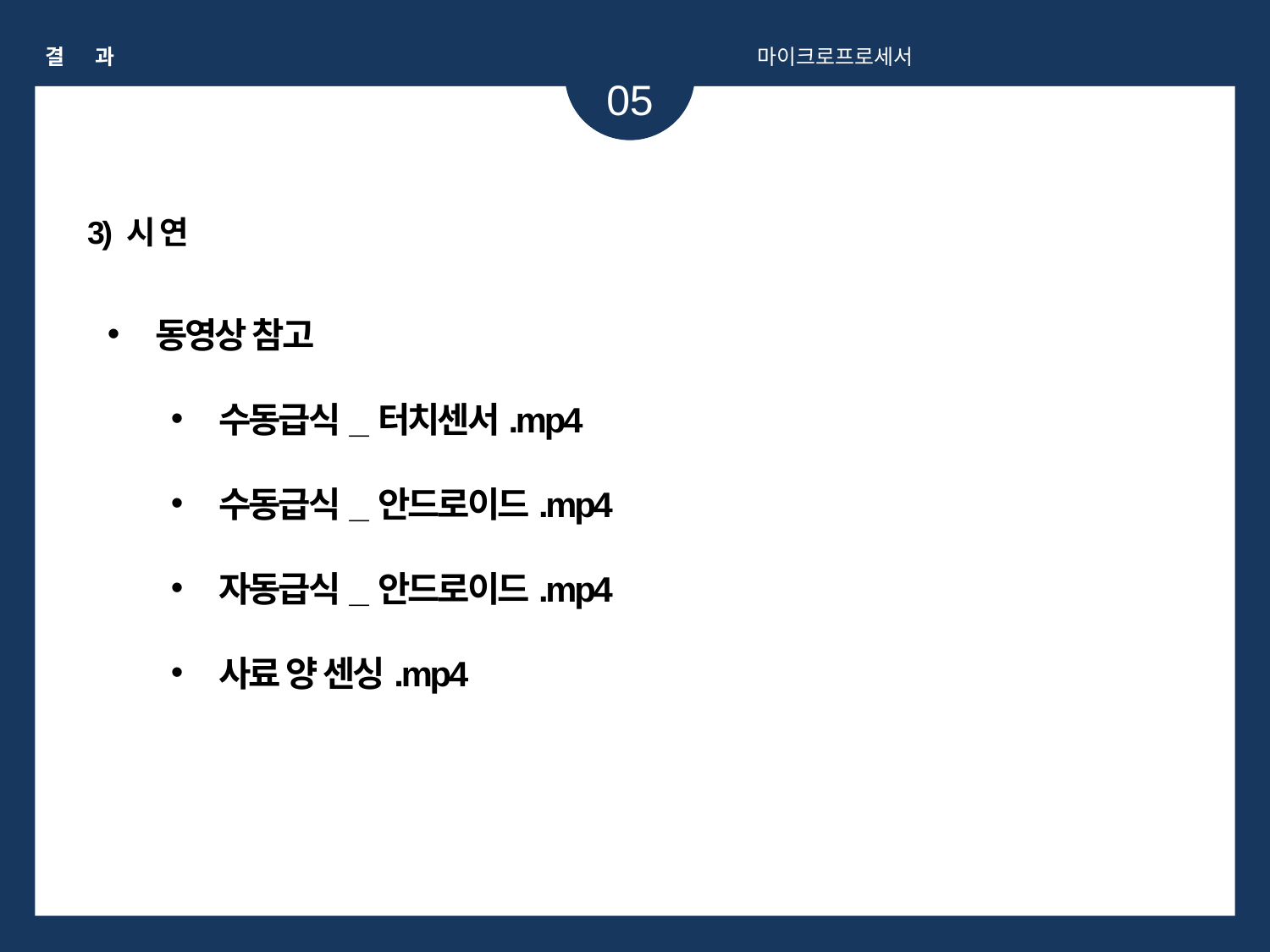

결          과
마이크로프로세서
05

3) 시 연
동영상 참고
수동급식_터치센서.mp4
수동급식_안드로이드.mp4
자동급식_안드로이드.mp4
사료 양 센싱.mp4